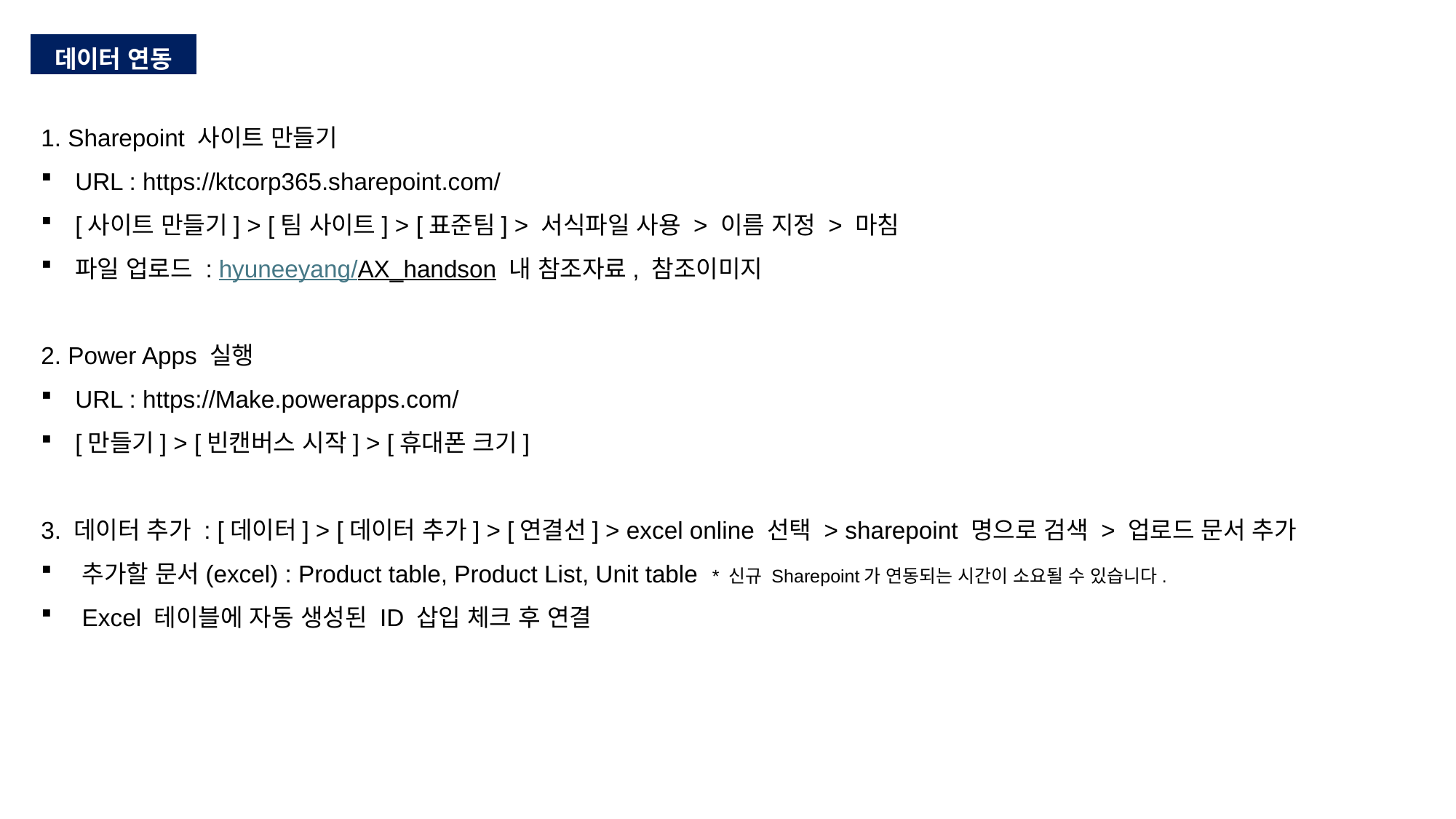

| 데이터 연동 |
| --- |
1. Sharepoint 사이트 만들기
URL : https://ktcorp365.sharepoint.com/
[사이트 만들기] > [팀 사이트] > [표준팀] > 서식파일 사용 > 이름 지정 > 마침
파일 업로드 : hyuneeyang/AX_handson 내 참조자료, 참조이미지

2. Power Apps 실행
URL : https://Make.powerapps.com/
[만들기] > [빈캔버스 시작] > [휴대폰 크기]

3. 데이터 추가 : [데이터] > [데이터 추가] > [연결선] > excel online 선택 > sharepoint 명으로 검색 > 업로드 문서 추가
추가할 문서(excel) : Product table, Product List, Unit table  * 신규 Sharepoint가 연동되는 시간이 소요될 수 있습니다.
Excel 테이블에 자동 생성된 ID 삽입 체크 후 연결